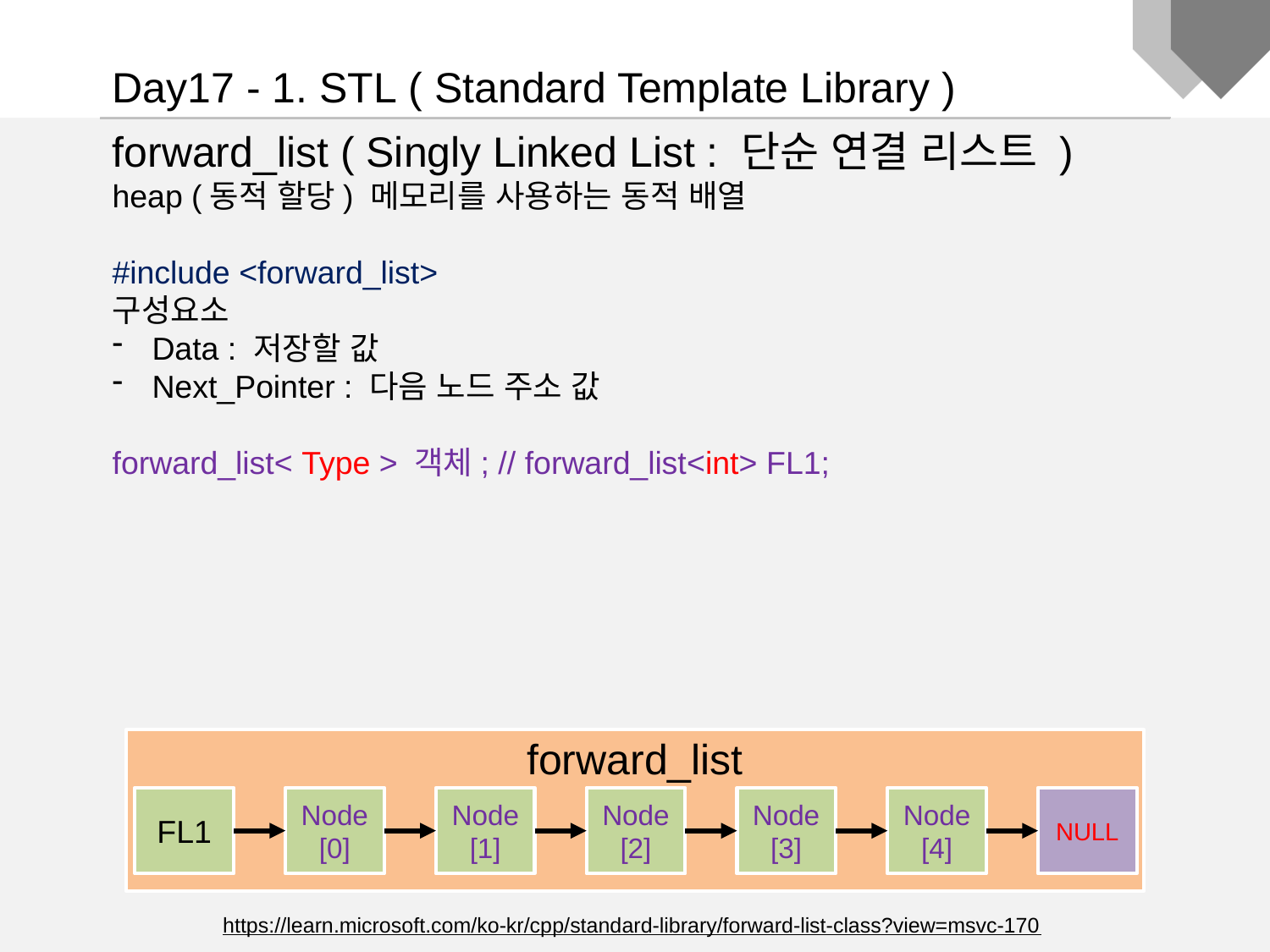

Day17 - 1. STL ( Standard Template Library )
forward_list ( Singly Linked List : 단순 연결 리스트 )
heap (동적 할당) 메모리를 사용하는 동적 배열

#include <forward_list>
구성요소
Data : 저장할 값
Next_Pointer : 다음 노드 주소 값

forward_list< Type > 객체; // forward_list<int> FL1;
forward_list

FL1
Node
[0]
Node
[1]
Node
[2]
Node
[3]
Node
[4]
NULL
https://learn.microsoft.com/ko-kr/cpp/standard-library/forward-list-class?view=msvc-170